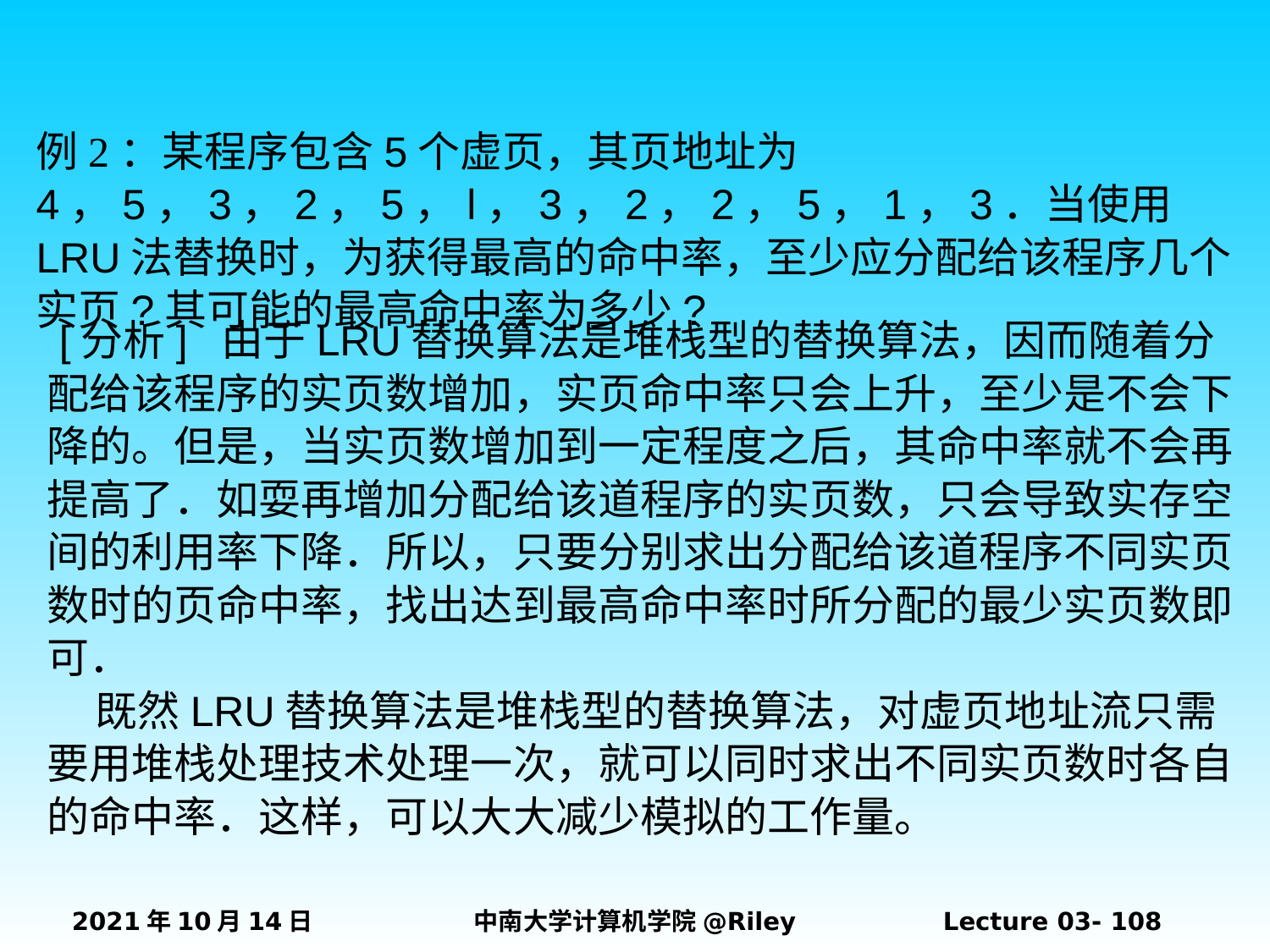

例2：某程序包含5个虚页，其页地址为4，5，3，2，5，l，3，2，2，5，1，3．当使用LRU法替换时，为获得最高的命中率，至少应分配给该程序几个实页?其可能的最高命中率为多少?
 [分析]  由于LRU替换算法是堆栈型的替换算法，因而随着分配给该程序的实页数增加，实页命中率只会上升，至少是不会下降的。但是，当实页数增加到一定程度之后，其命中率就不会再提高了．如耍再增加分配给该道程序的实页数，只会导致实存空间的利用率下降．所以，只要分别求出分配给该道程序不同实页数时的页命中率，找出达到最高命中率时所分配的最少实页数即可．
    既然LRU替换算法是堆栈型的替换算法，对虚页地址流只需要用堆栈处理技术处理一次，就可以同时求出不同实页数时各自的命中率．这样，可以大大减少模拟的工作量。
2021年10月14日
中南大学计算机学院@Riley
Lecture 03- 108